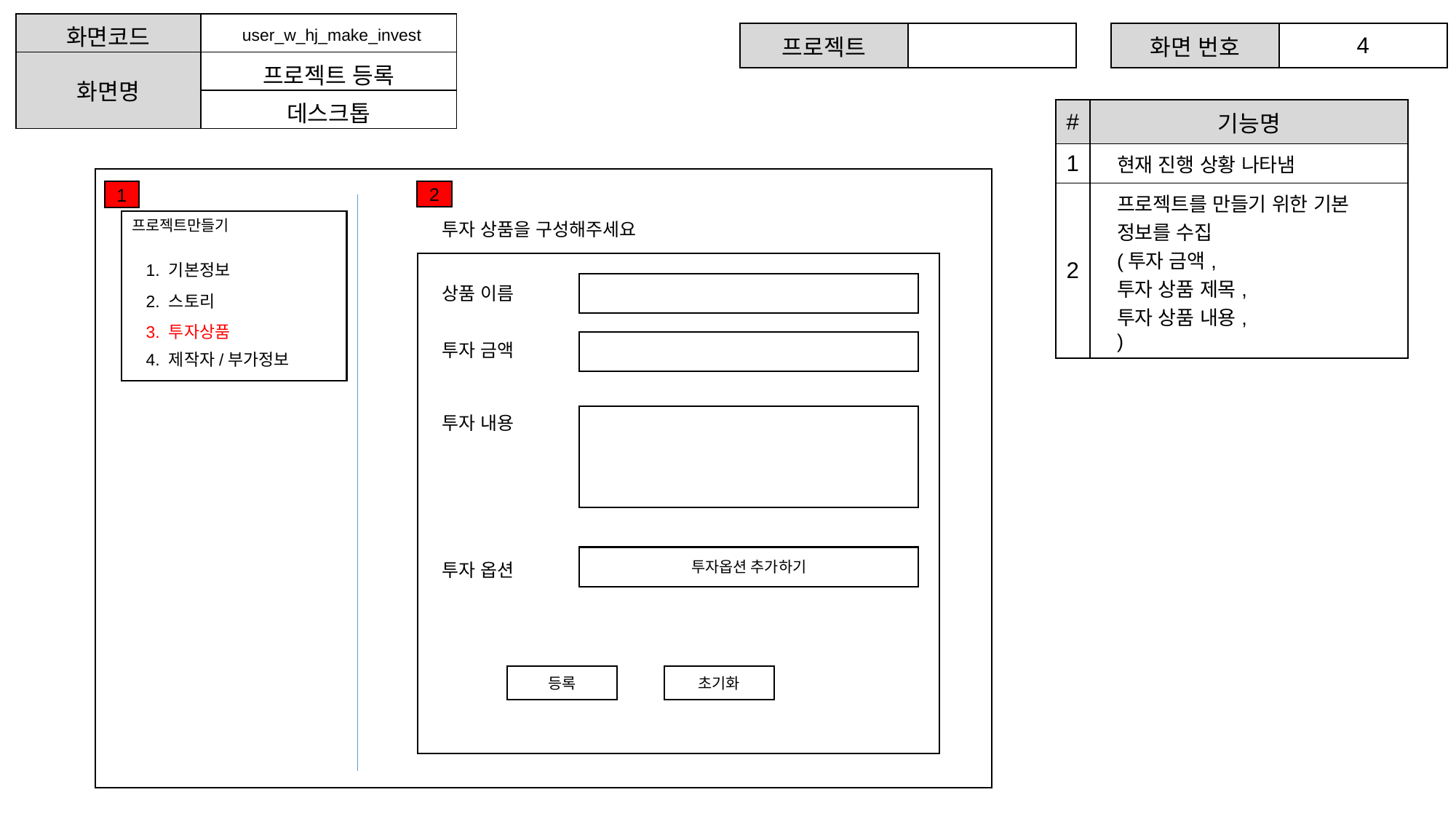

| 화면코드 | user\_w\_hj\_make\_invest |
| --- | --- |
| 화면명 | 프로젝트 등록 |
|  | 데스크톱 |
| 프로젝트 |  |
| --- | --- |
| 화면 번호 | 4 |
| --- | --- |
| # | 기능명 |
| --- | --- |
| 1 | 현재 진행 상황 나타냄 |
| 2 | 프로젝트를 만들기 위한 기본 정보를 수집 (투자 금액, 투자 상품 제목, 투자 상품 내용, ) |

1
2
프로젝트만들기

투자 상품을 구성해주세요

1. 기본정보

상품 이름
2. 스토리
3. 투자상품

투자 금액
4. 제작자/부가정보
투자 내용

투자옵션 추가하기
투자 옵션
등록
초기화